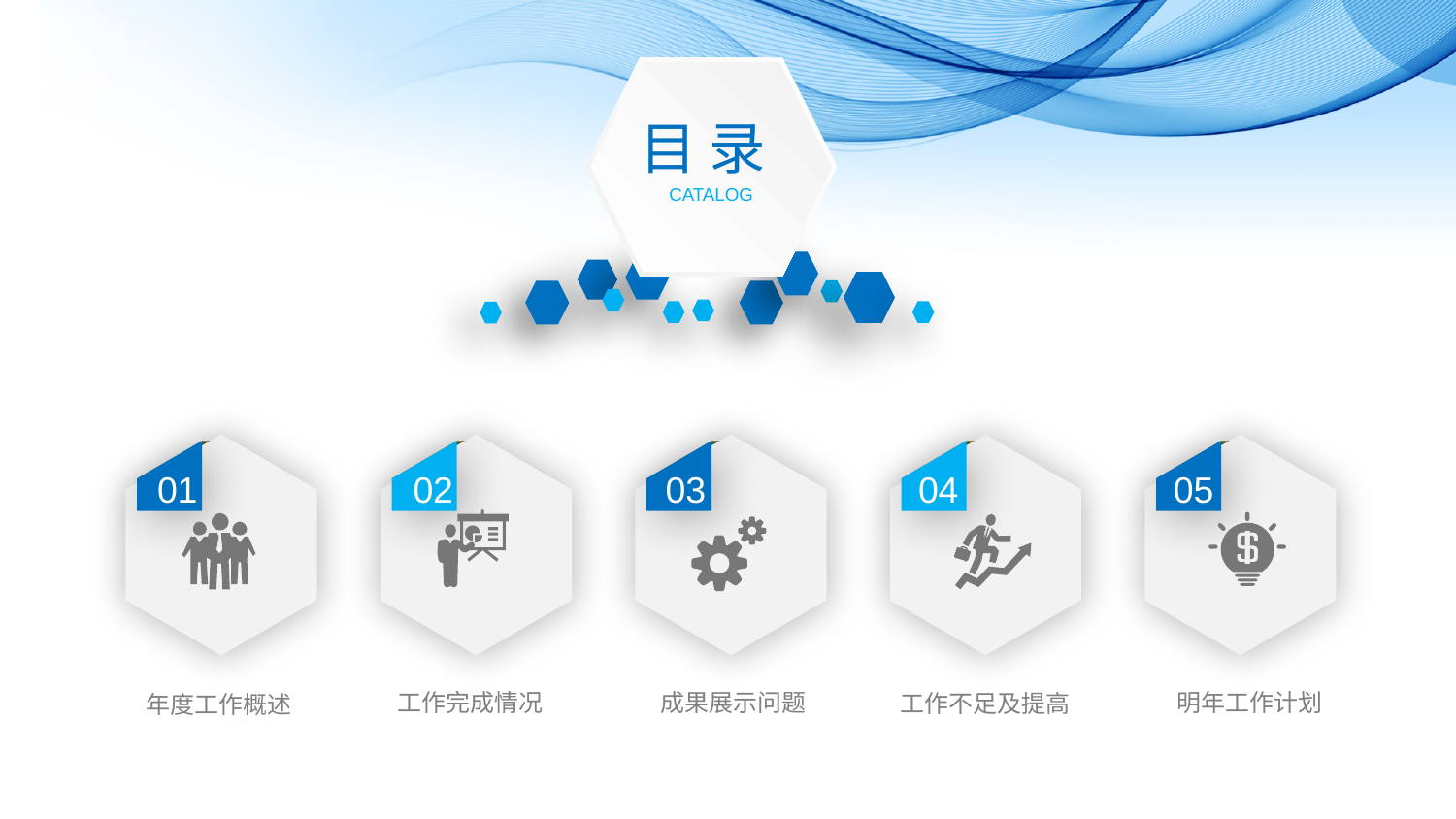

目 录
CATALOG

01

02

03

04

05

工作完成情况
成果展示问题
明年工作计划
工作不足及提高
年度工作概述